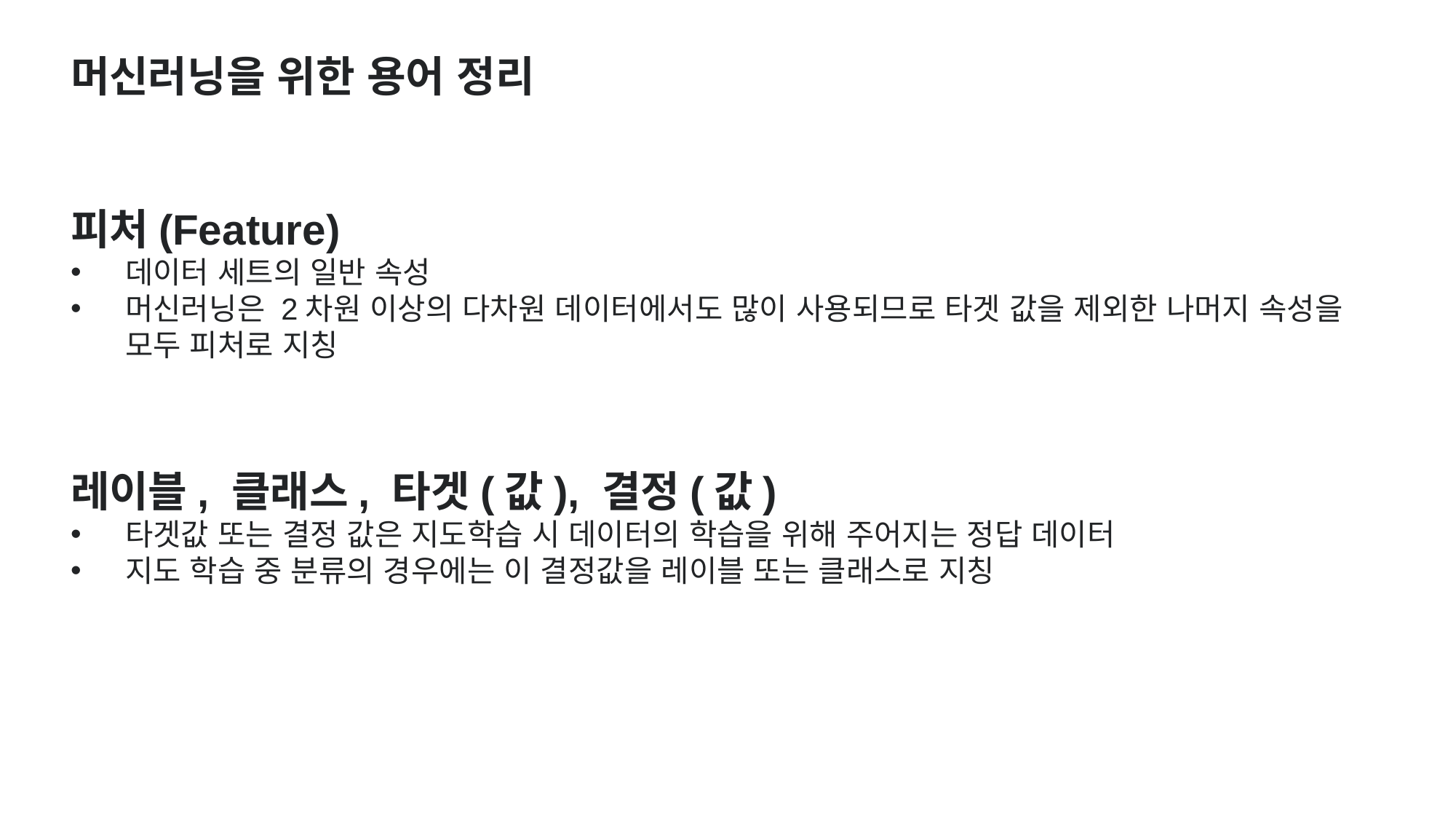

머신러닝을 위한 용어 정리

피처(Feature)
데이터 세트의 일반 속성
머신러닝은 2차원 이상의 다차원 데이터에서도 많이 사용되므로 타겟 값을 제외한 나머지 속성을 모두 피처로 지칭

레이블, 클래스, 타겟(값), 결정(값)
타겟값 또는 결정 값은 지도학습 시 데이터의 학습을 위해 주어지는 정답 데이터
지도 학습 중 분류의 경우에는 이 결정값을 레이블 또는 클래스로 지칭